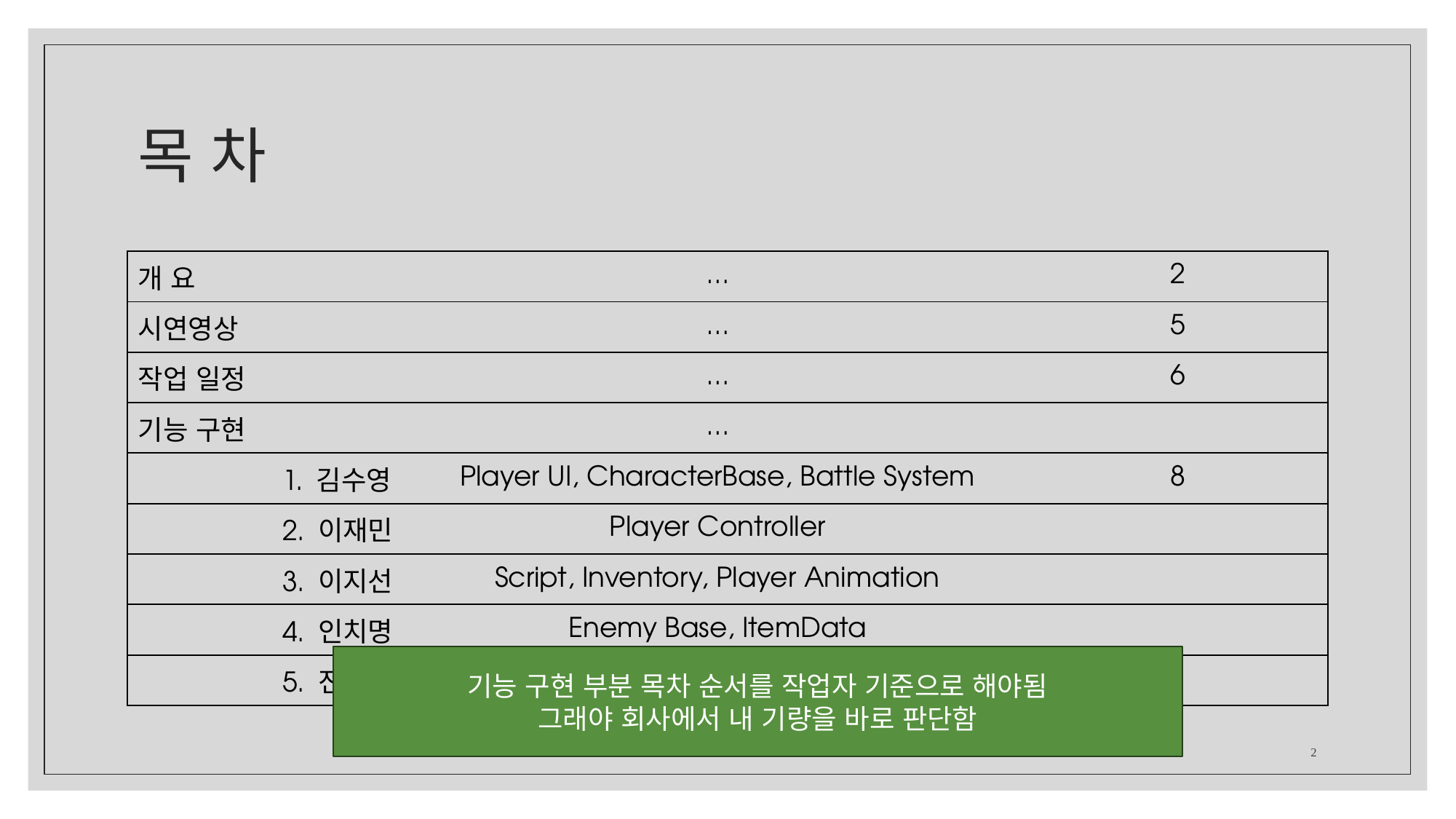

# 목 차
| 개 요 |  | … | 2 |
| --- | --- | --- | --- |
| 시연영상 |  | … | 5 |
| 작업 일정 |  | … | 6 |
| 기능 구현 |  | … |  |
|  | 1. 김수영 | Player UI, CharacterBase, Battle System | 8 |
|  | 2. 이재민 | Player Controller |  |
|  | 3. 이지선 | Script, Inventory, Player Animation |  |
|  | 4. 인치명 | Enemy Base, ItemData |  |
|  | 5. 전태민 | Map Generator, Factory |  |
기능 구현 부분 목차 순서를 작업자 기준으로 해야됨
그래야 회사에서 내 기량을 바로 판단함
2